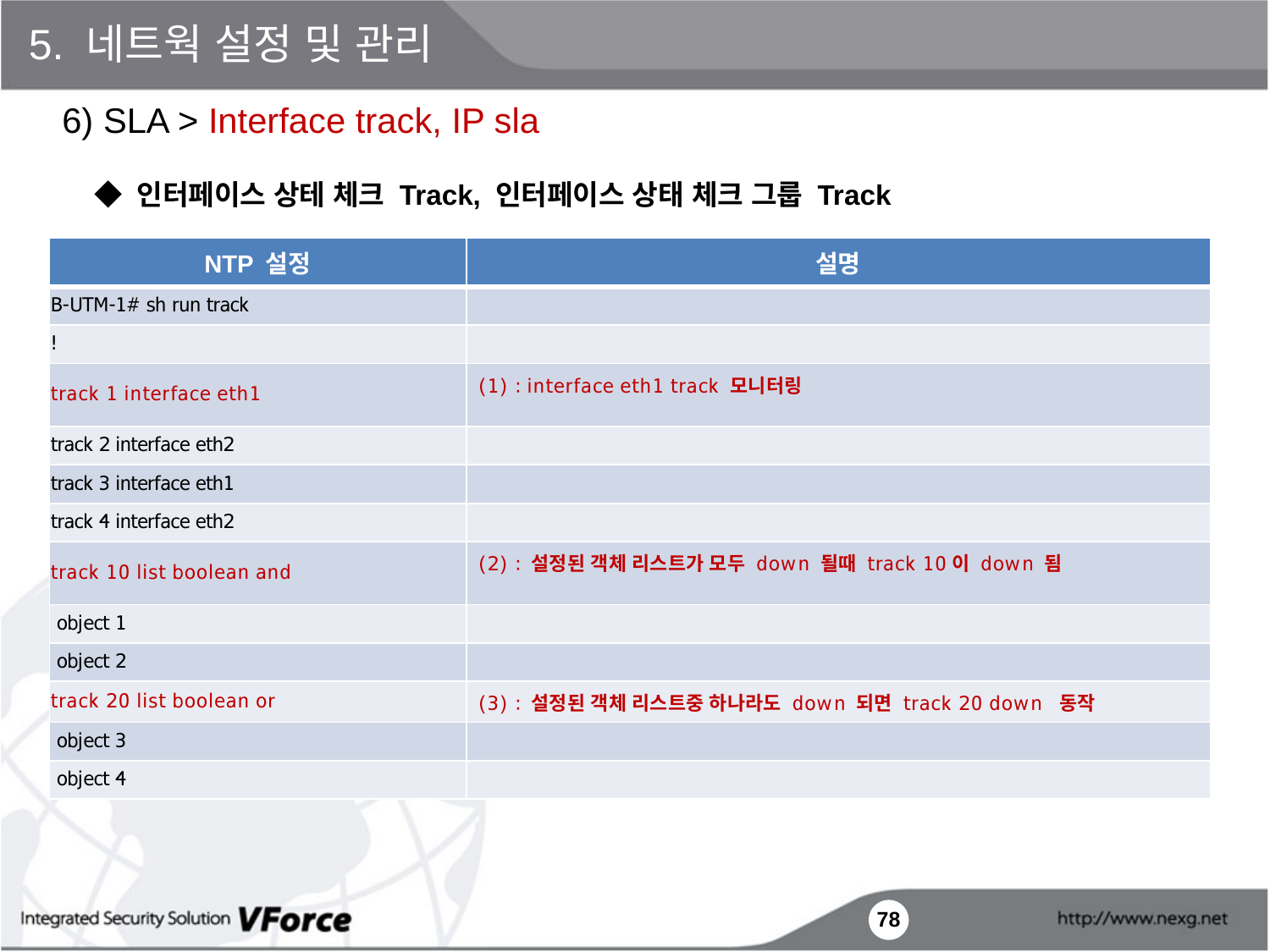

5. 네트웍 설정 및 관리
6) SLA > Interface track, IP sla
◆ 인터페이스 상테 체크 Track, 인터페이스 상태 체크 그룹 Track
| NTP 설정 | 설명 |
| --- | --- |
| B-UTM-1# sh run track |  |
| ! |  |
| track 1 interface eth1 | (1) : interface eth1 track 모니터링 |
| track 2 interface eth2 |  |
| track 3 interface eth1 |  |
| track 4 interface eth2 |  |
| track 10 list boolean and | (2) : 설정된 객체 리스트가 모두 down 될때 track 10이 down 됨 |
| object 1 |  |
| object 2 |  |
| track 20 list boolean or | (3) : 설정된 객체 리스트중 하나라도 down 되면 track 20 down 동작 |
| object 3 |  |
| object 4 |  |